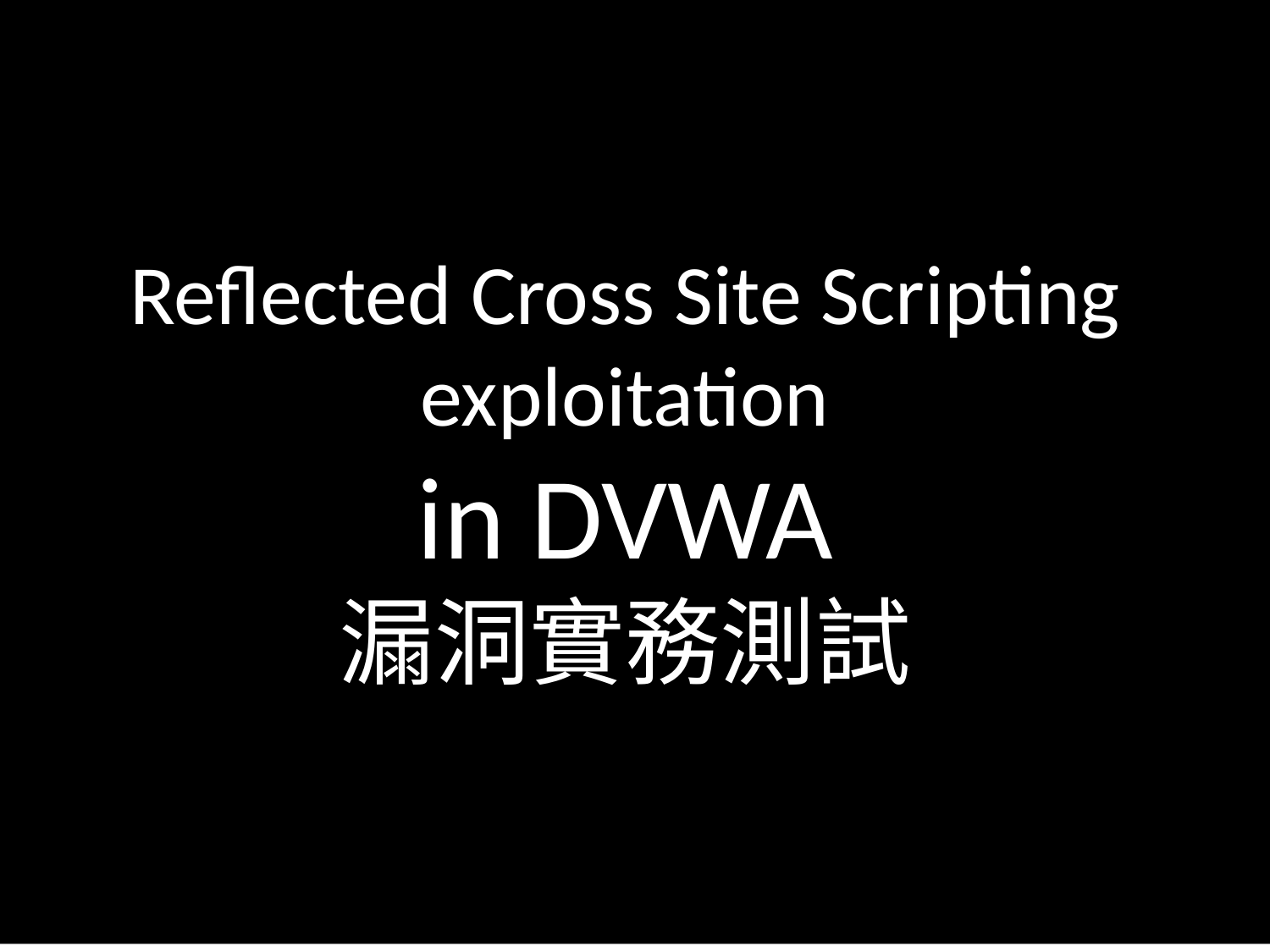

Reflected Cross Site Scripting exploitation
in DVWA
漏洞實務測試
#